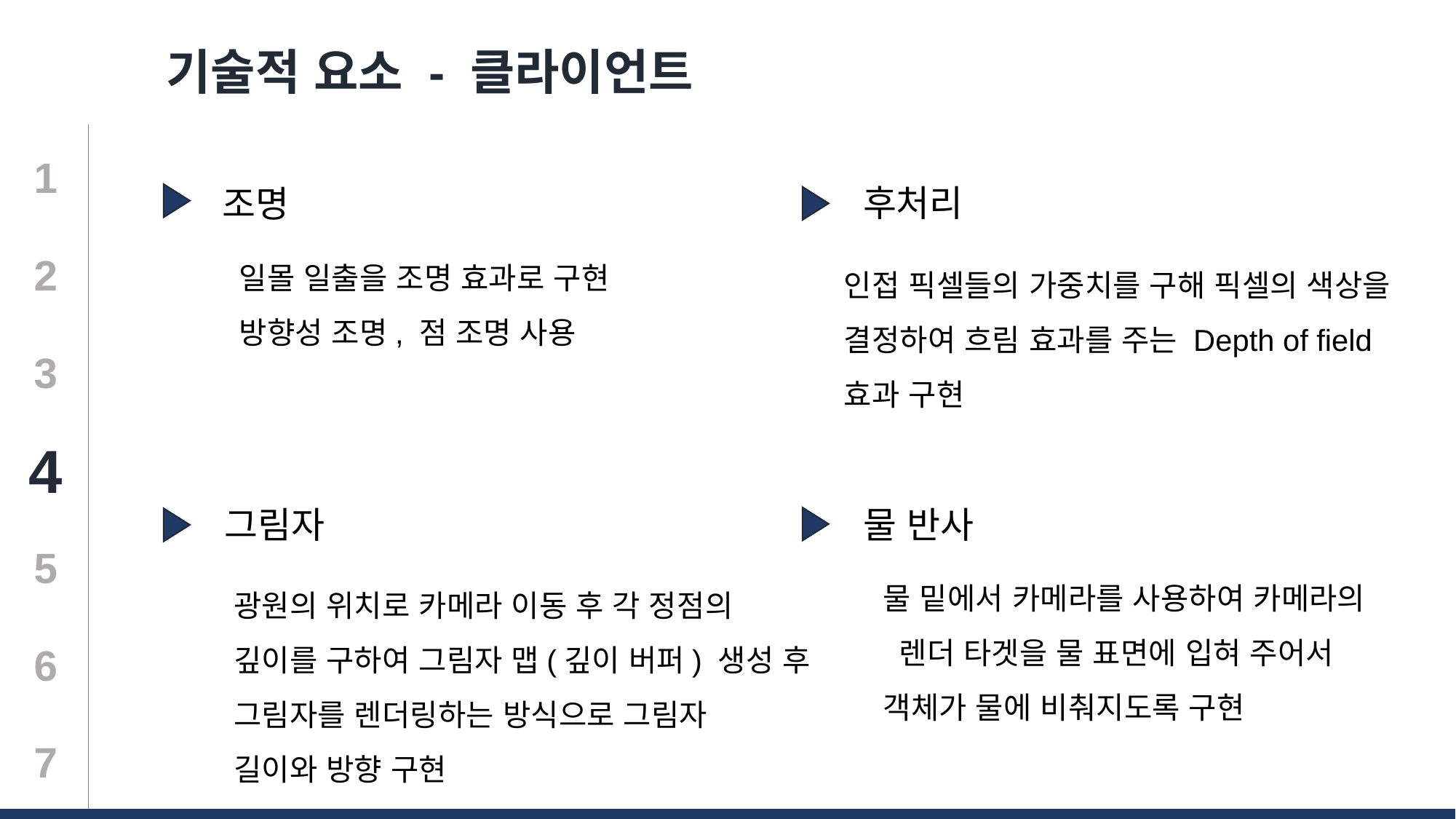

기술적 요소 - 클라이언트
1
후처리
조명

일몰 일출을 조명 효과로 구현
방향성 조명, 점 조명 사용
인접 픽셀들의 가중치를 구해 픽셀의 색상을
결정하여 흐림 효과를 주는 Depth of field
효과 구현
2
3
4
그림자
물 반사

물 밑에서 카메라를 사용하여 카메라의
 렌더 타겟을 물 표면에 입혀 주어서
객체가 물에 비춰지도록 구현

5
광원의 위치로 카메라 이동 후 각 정점의
깊이를 구하여 그림자 맵(깊이 버퍼) 생성 후
그림자를 렌더링하는 방식으로 그림자
길이와 방향 구현
6
7